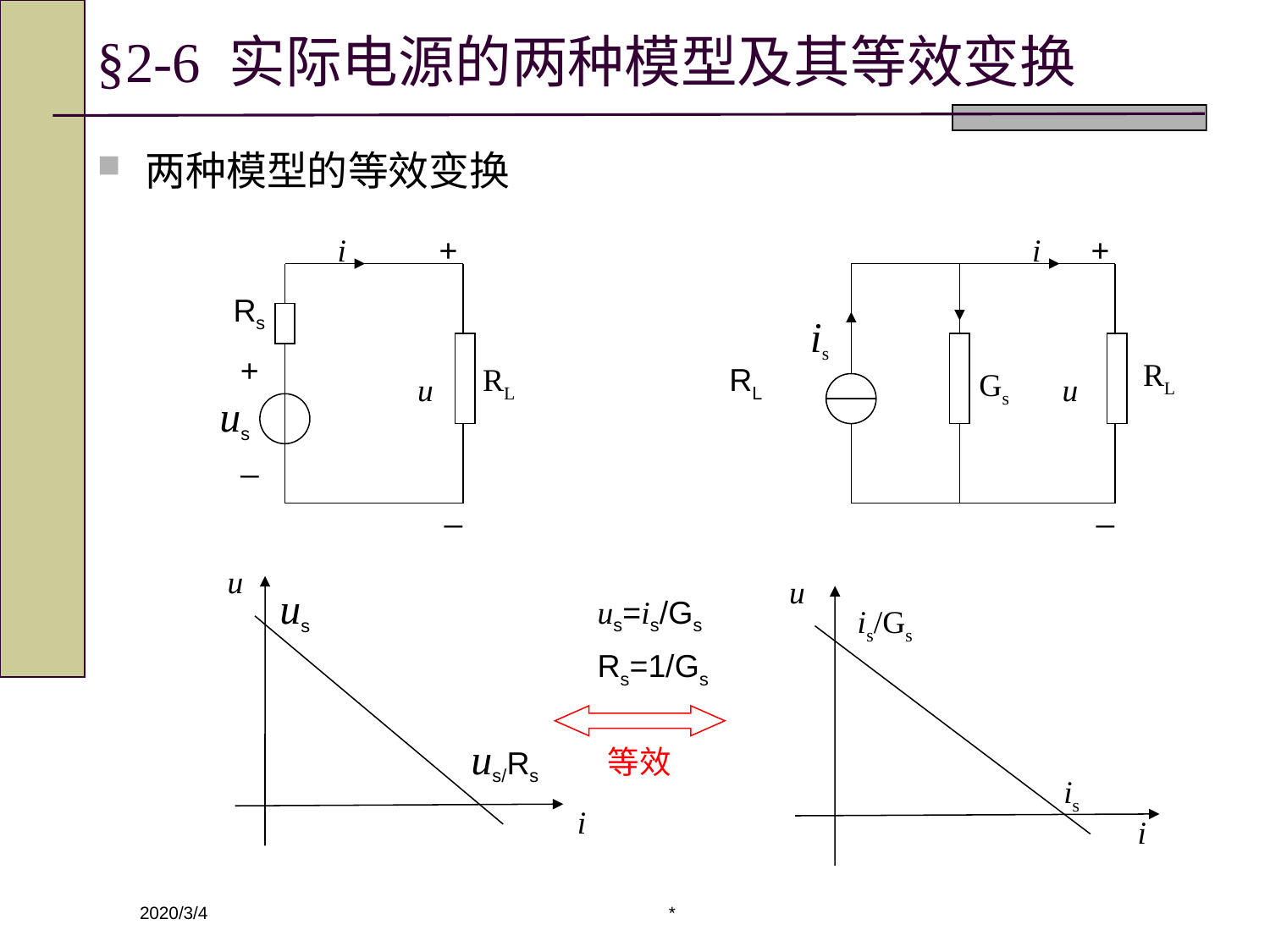

# §2-6 实际电源的两种模型及其等效变换
两种模型的等效变换
i
+
i
+
 Rs

is

+
 RL
 RL
 RL
 Gs
u
u

us

_
_
_
u
u
us

us=is/Gs
Rs=1/Gs

is/Gs

us/Rs
等效
is
i

i

*
2020/3/4